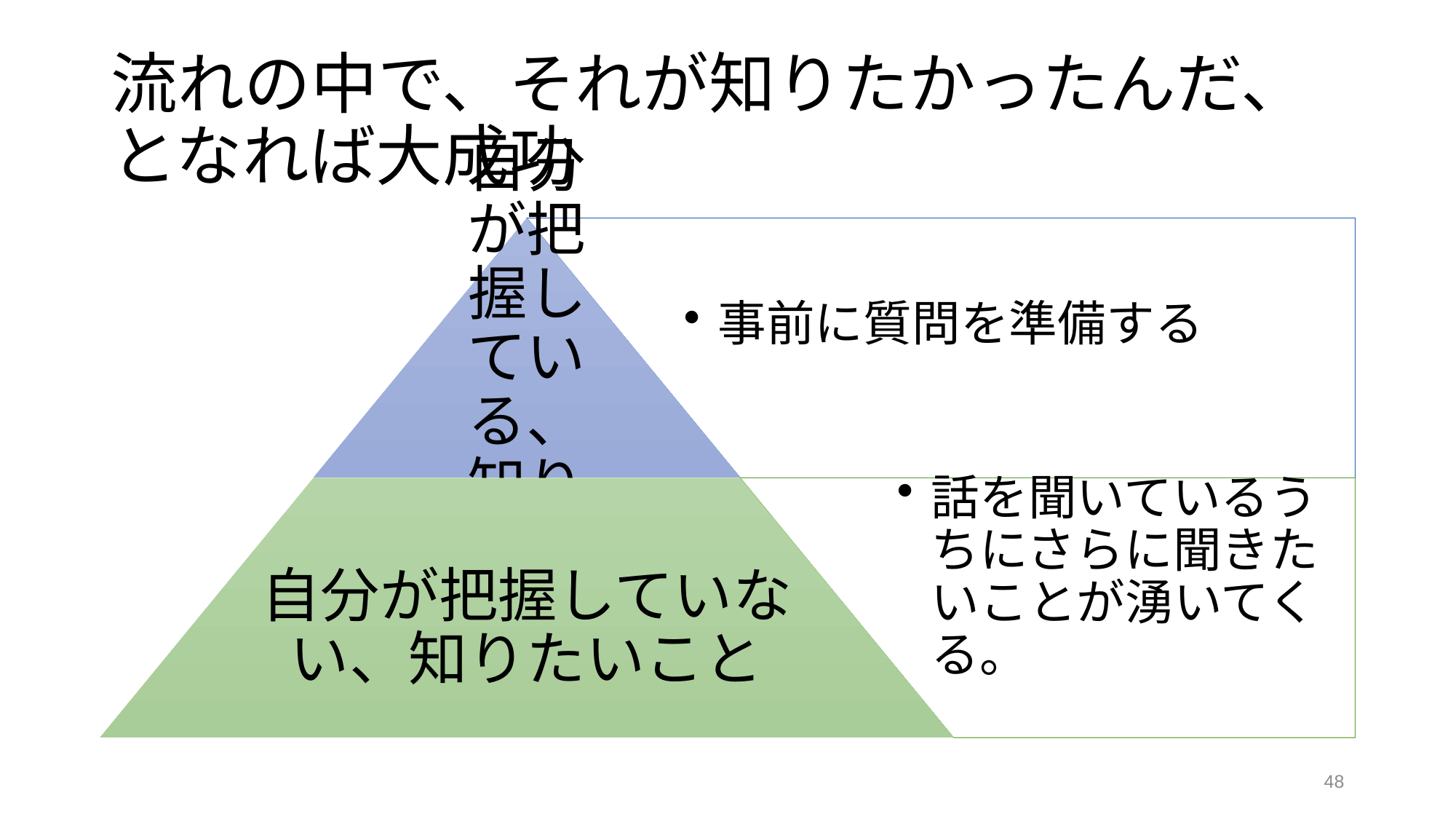

# 流れの中で、それが知りたかったんだ、となれば大成功
事前に質問を準備する
自分が把握している、知りたいこと
話を聞いているうちにさらに聞きたいことが湧いてくる。
自分が把握していない、知りたいこと
48